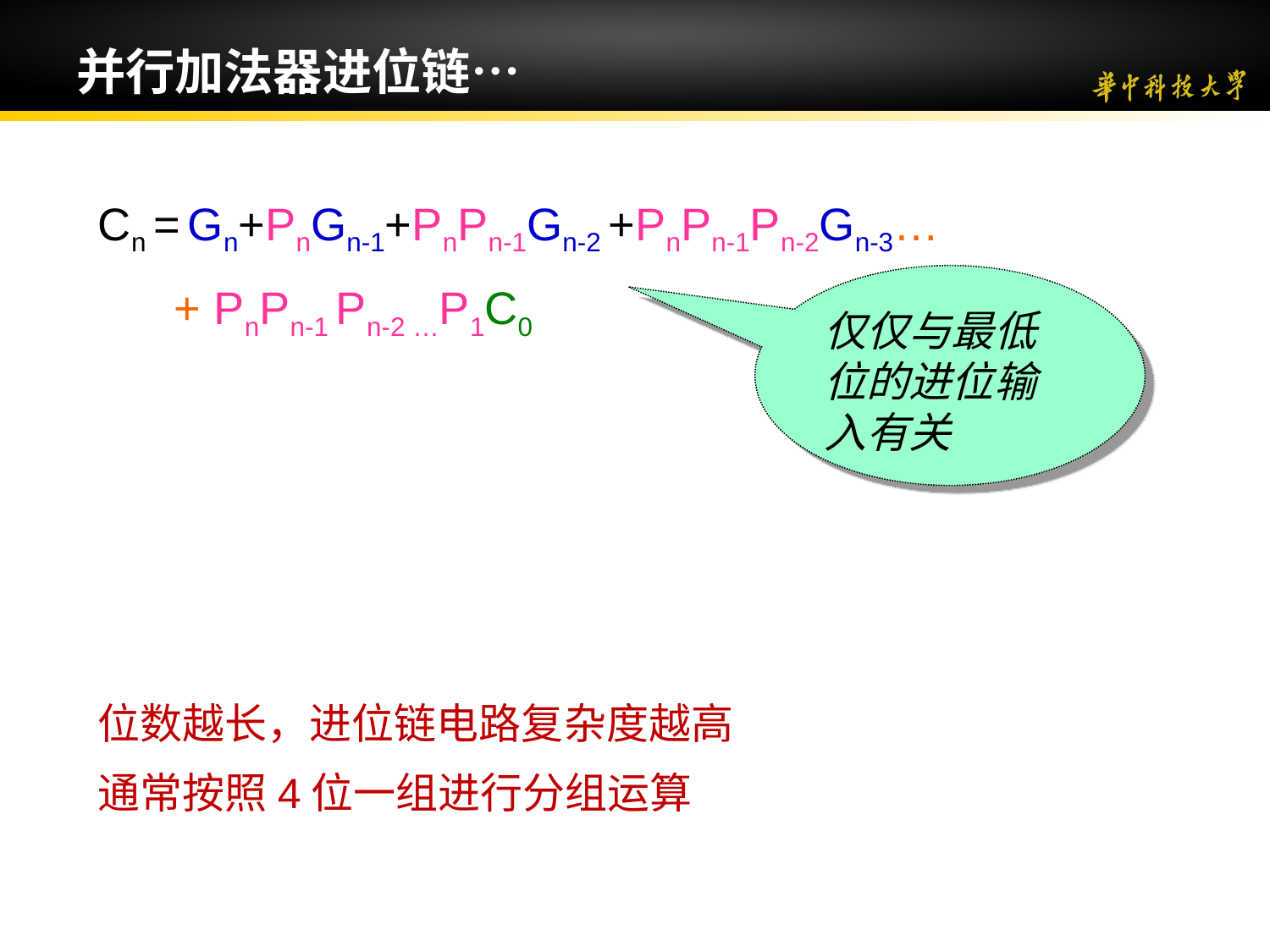

并行加法器进位链…
Cn = Gn+PnGn-1+PnPn-1Gn-2 +PnPn-1Pn-2Gn-3…
      + PnPn-1 Pn-2 …P1C0

位数越长，进位链电路复杂度越高
通常按照4位一组进行分组运算
仅仅与最低位的进位输入有关